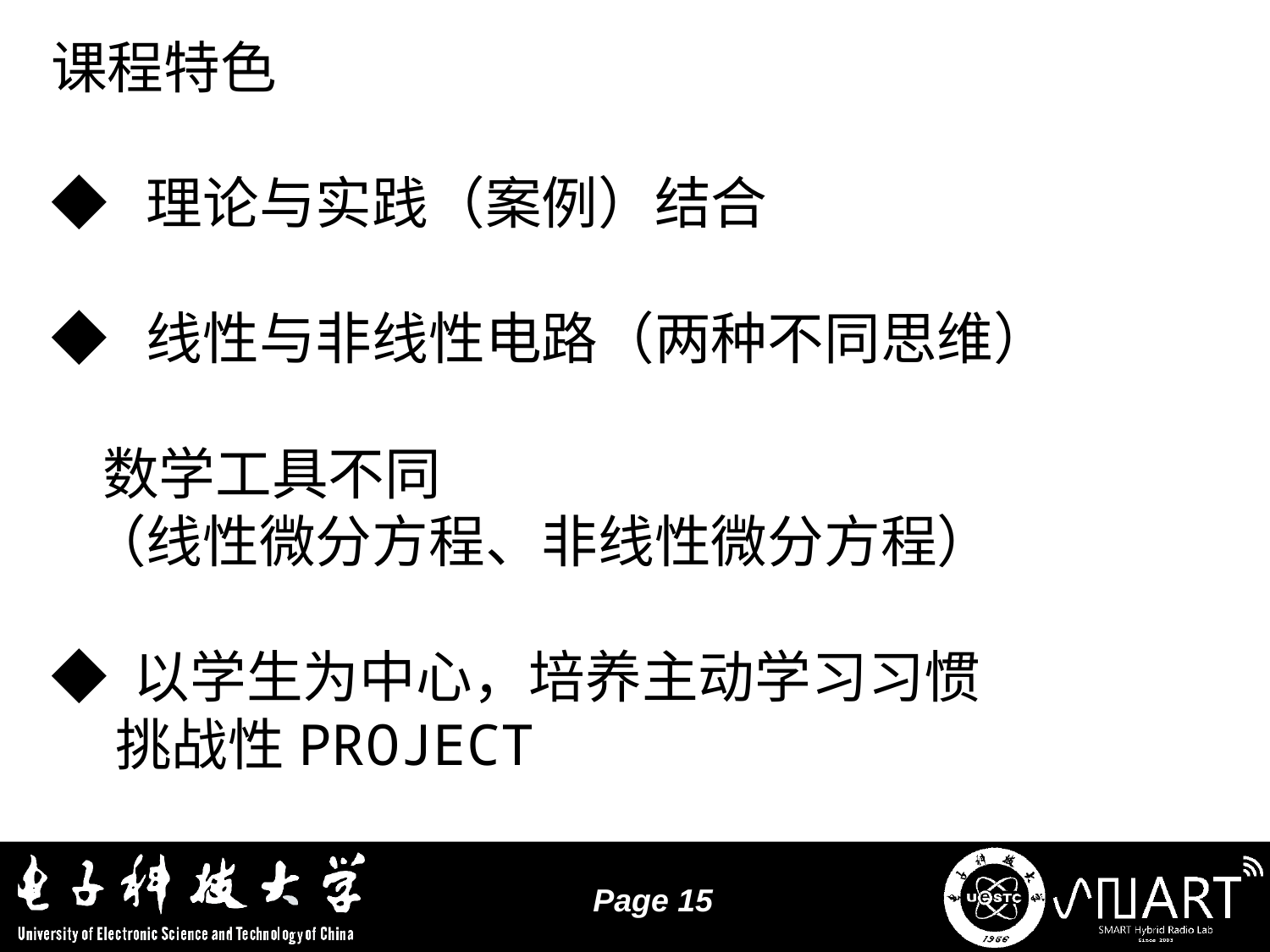

课程特色

◆  理论与实践（案例）结合

◆  线性与非线性电路（两种不同思维）

   数学工具不同
  （线性微分方程、非线性微分方程）

◆ 以学生为中心，培养主动学习习惯
    挑战性PROJECT